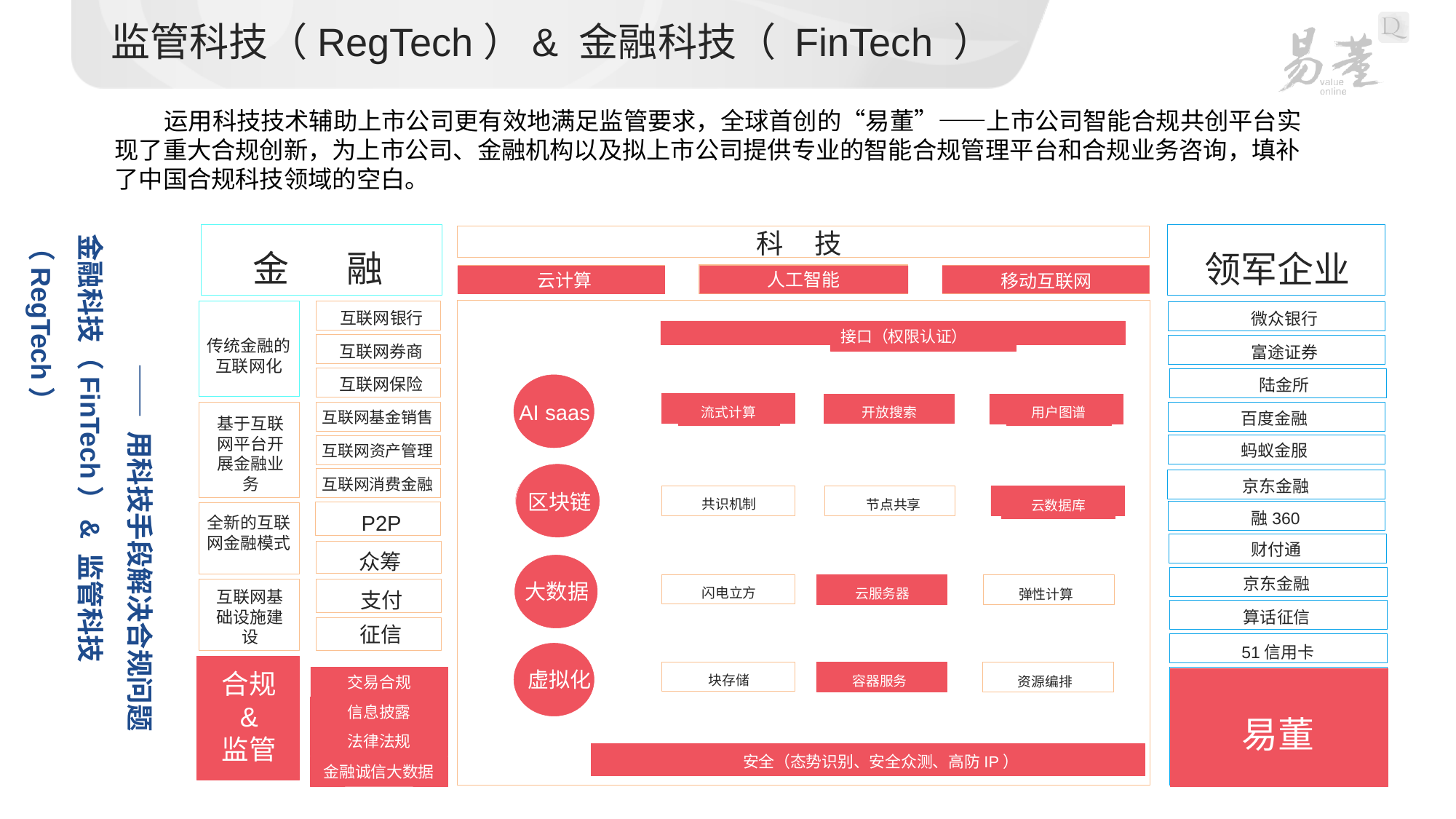

监管科技（RegTech）& 金融科技（ FinTech ）
        运用科技技术辅助上市公司更有效地满足监管要求，全球首创的“易董”——上市公司智能合规共创平台实现了重大合规创新，为上市公司、金融机构以及拟上市公司提供专业的智能合规管理平台和合规业务咨询，填补了中国合规科技领域的空白。
科     技
                     —— 用科技手段解决合规问题
金融科技（FinTech）& 监管科技（RegTech）

金       融
领军企业
人工智能

云计算

移动互联网

接口（权限认证）

AI saas

流式计算

开放搜索

用户图谱

云数据库

大数据

云服务器

虚拟化

容器服务

安全（态势识别、安全众测、高防IP）

云计算
人工智能
移动互联网

互联网银行
微众银行

接口（权限认证）
传统金融的互联网化

互联网券商
富途证券

互联网保险

陆金所

AI saas

流式计算

开放搜索

用户图谱

互联网基金销售

百度金融
基于互联网平台开展金融业务
蚂蚁金服

互联网资产管理

区块链

互联网消费金融

京东金融

共识机制

节点共享

云数据库

融360

P2P
全新的互联网金融模式
财付通

众筹

大数据

京东金融

闪电立方

云服务器

弹性计算

互联网基础设施建设
支付

算话征信
征信

51信用卡

虚拟化

合规
&
监管

块存储

容器服务

资源编排
交易合规
信息披露
法律法规
金融诚信大数据

易董
交易合规
信息披露
法律法规
金融诚信大数据

易董

32

安全（态势识别、安全众测、高防IP）